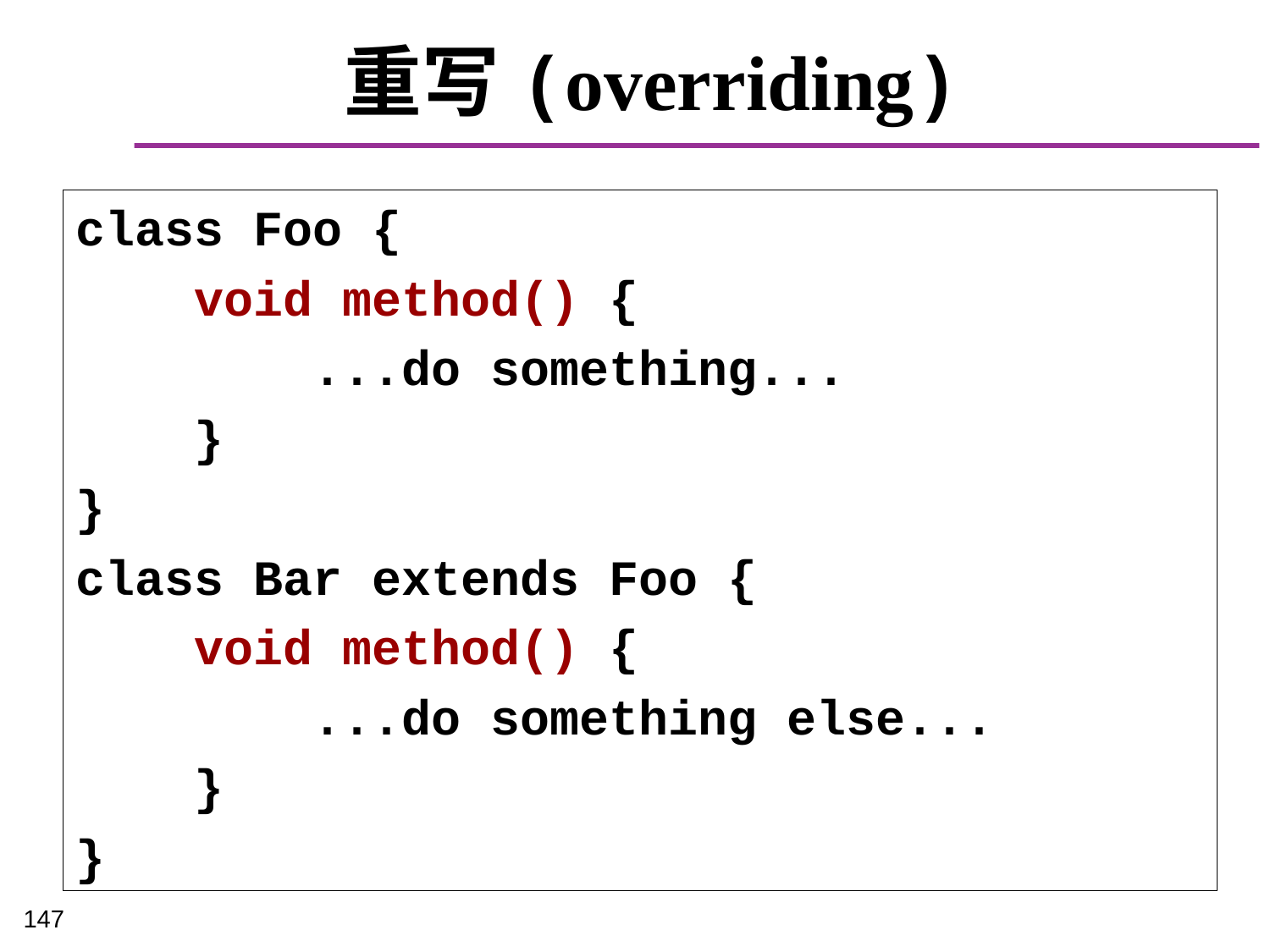

# 重写(overriding)
class Foo {
    void method() {
        ...do something...
    }
}
class Bar extends Foo {
    void method() {
        ...do something else...
    }
}
147